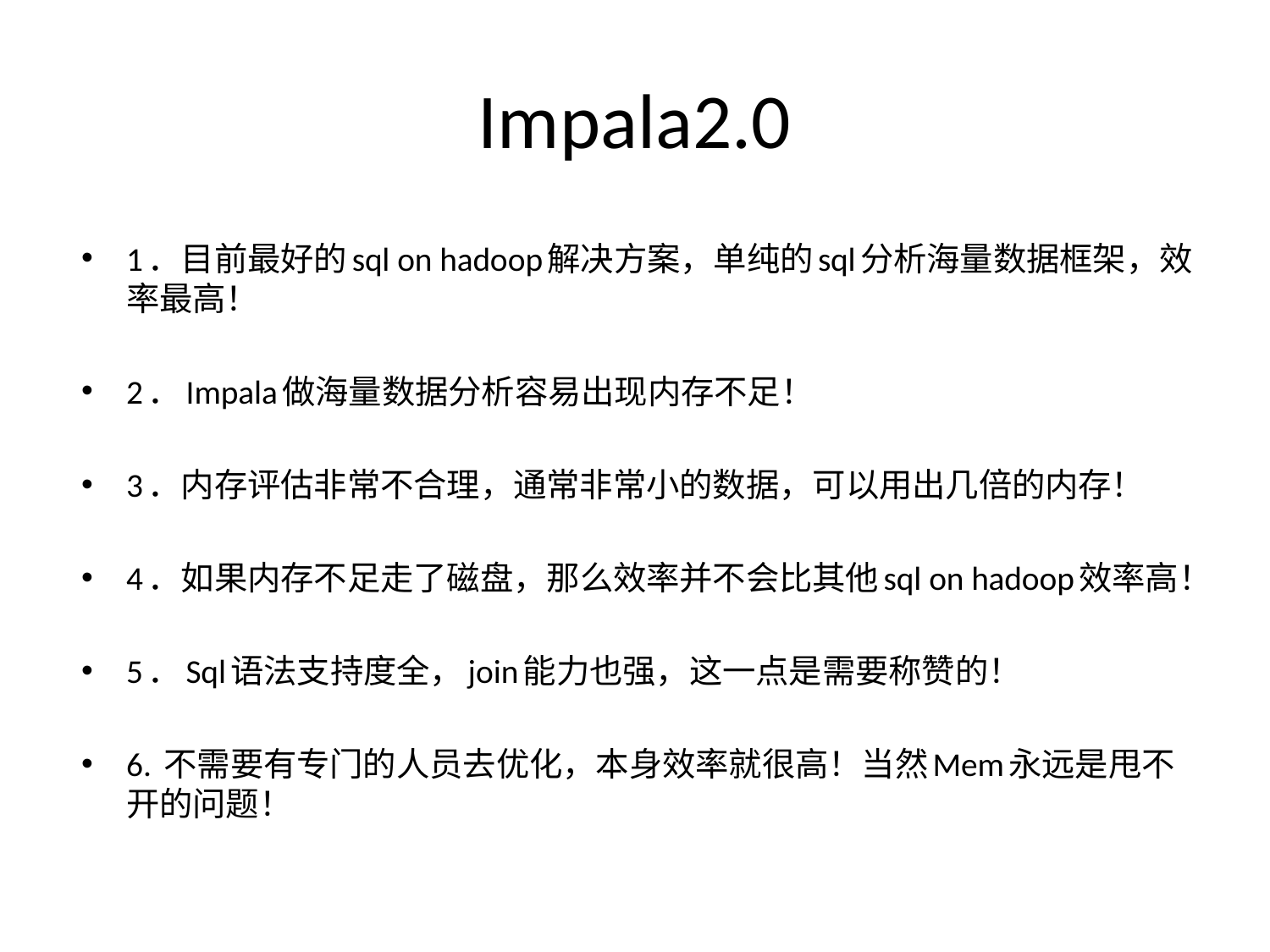

# Impala2.0
1．目前最好的sql on hadoop解决方案，单纯的sql分析海量数据框架，效率最高！

2．Impala做海量数据分析容易出现内存不足！

3．内存评估非常不合理，通常非常小的数据，可以用出几倍的内存！

4．如果内存不足走了磁盘，那么效率并不会比其他sql on hadoop效率高！

5．Sql语法支持度全，join能力也强，这一点是需要称赞的！

6. 不需要有专门的人员去优化，本身效率就很高！当然Mem永远是甩不开的问题！